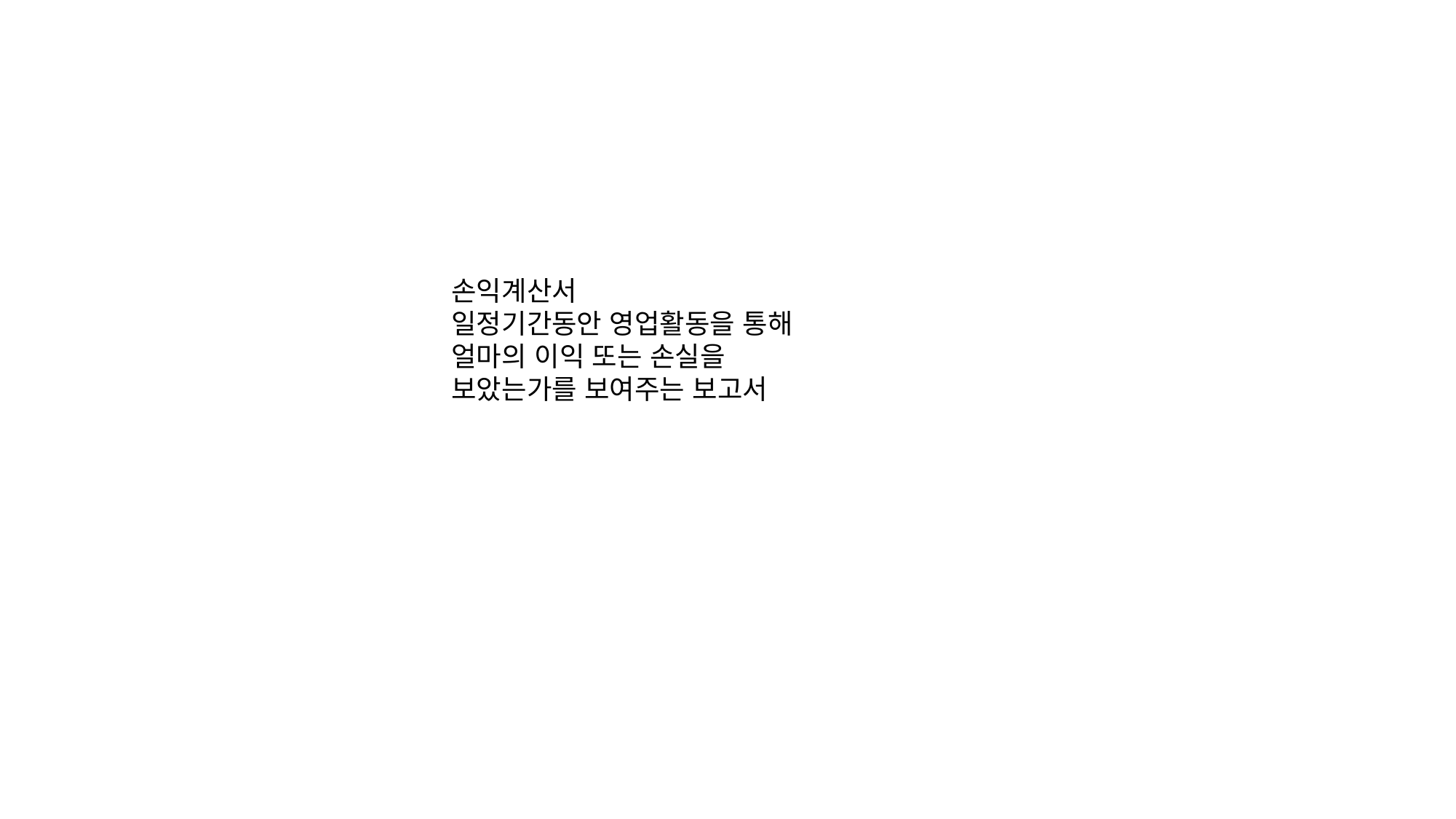

손익계산서
일정기간동안 영업활동을 통해 얼마의 이익 또는 손실을 보았는가를 보여주는 보고서